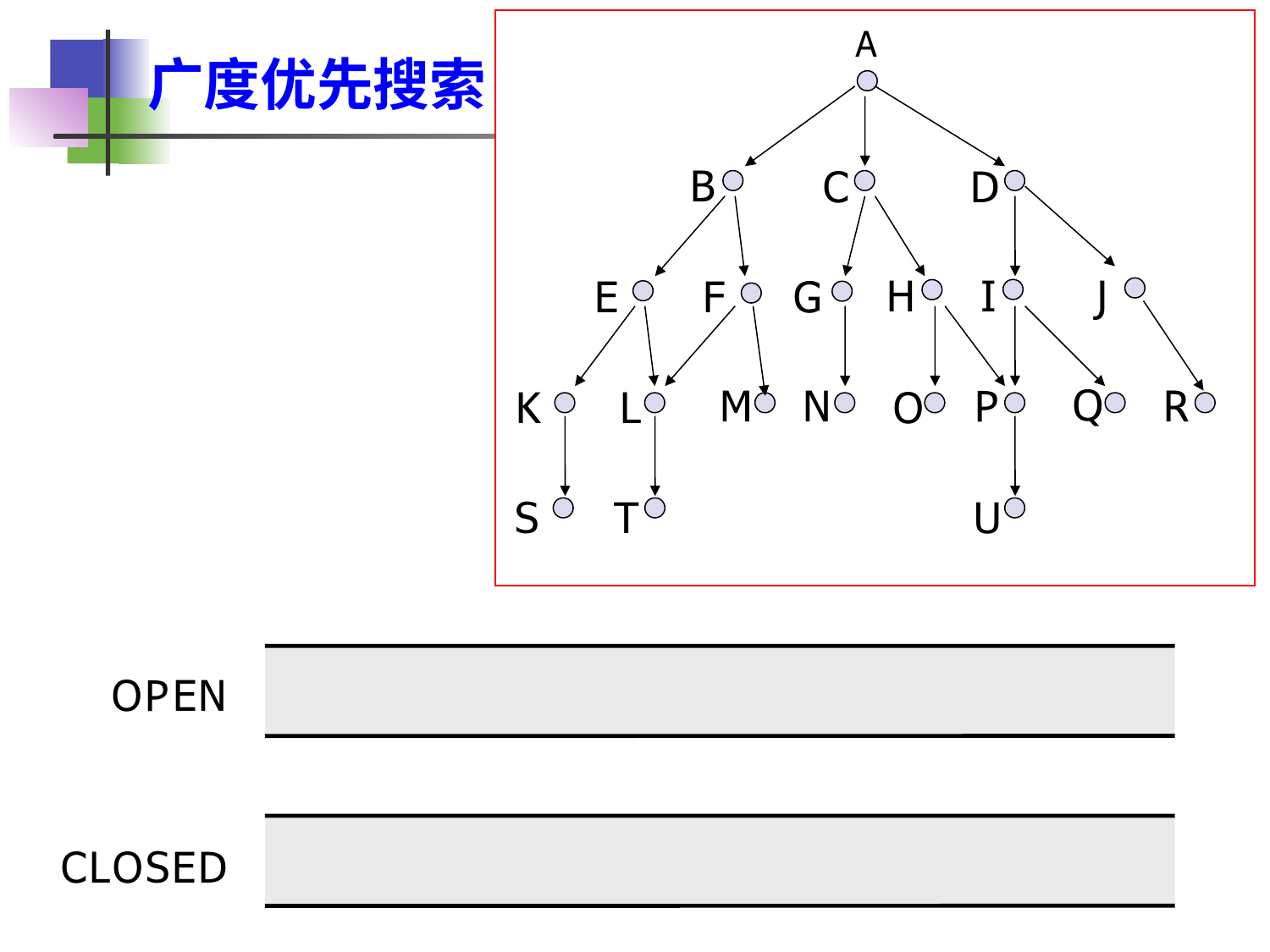

A
广度优先搜索

B
C
D

I
H
J
F
G
E

Q
M
N
P
R
K
L
O

S
T
U

OPEN

CLOSED